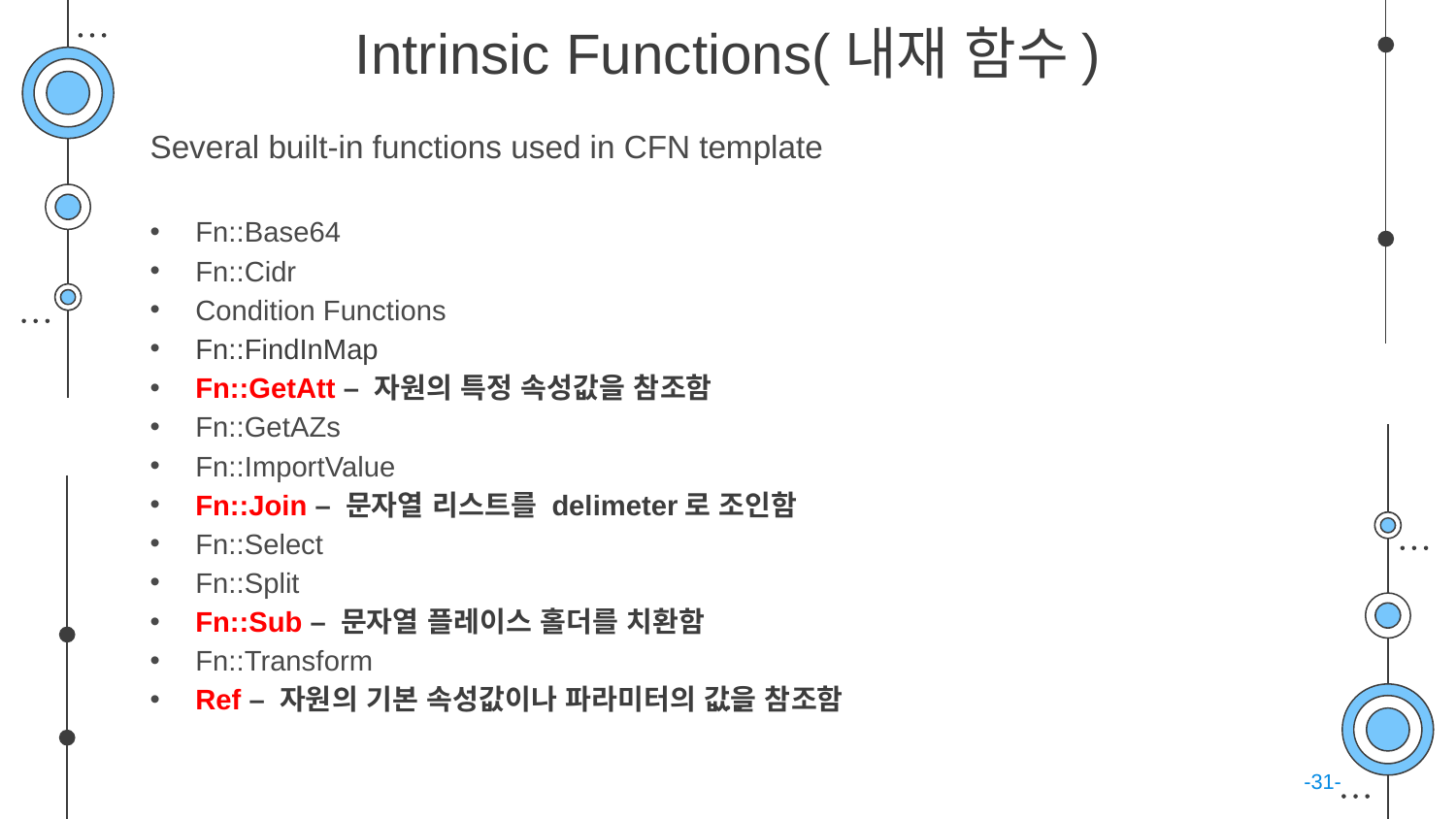

# Intrinsic Functions(내재 함수)
Several built-in functions used in CFN template

Fn::Base64
Fn::Cidr
Condition Functions
Fn::FindInMap
Fn::GetAtt – 자원의 특정 속성값을 참조함
Fn::GetAZs
Fn::ImportValue
Fn::Join – 문자열 리스트를 delimeter로 조인함
Fn::Select
Fn::Split
Fn::Sub – 문자열 플레이스 홀더를 치환함
Fn::Transform
Ref – 자원의 기본 속성값이나 파라미터의 값을 참조함
-31-